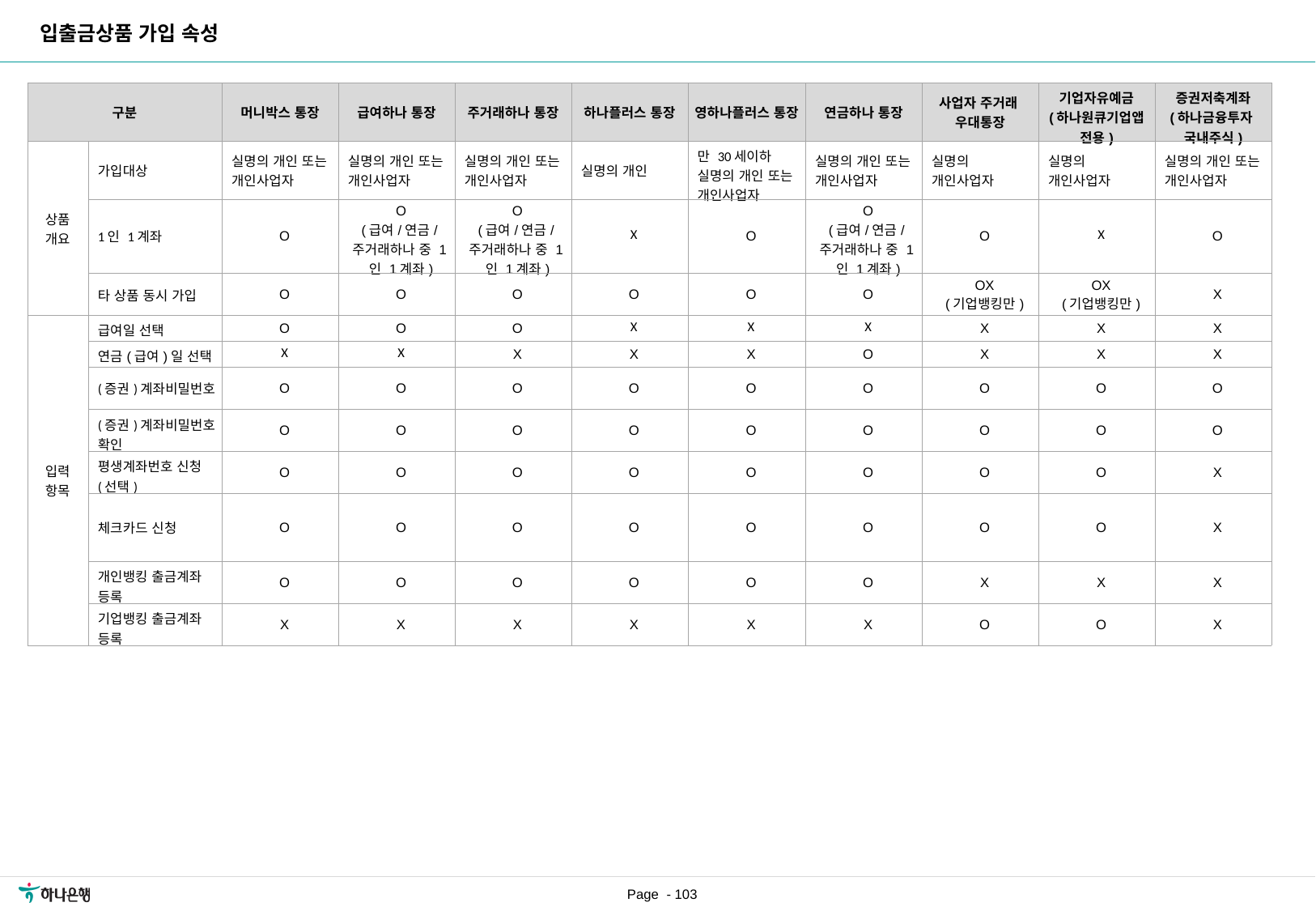

입출금상품 가입 속성
| 구분 |  | 머니박스 통장 | 급여하나 통장 | 주거래하나 통장 | 하나플러스 통장 | 영하나플러스 통장 | 연금하나 통장 | 사업자 주거래 우대통장 | 기업자유예금 (하나원큐기업앱 전용) | 증권저축계좌 (하나금융투자 국내주식) |
| --- | --- | --- | --- | --- | --- | --- | --- | --- | --- | --- |
| 상품 개요 | 가입대상 | 실명의 개인 또는 개인사업자 | 실명의 개인 또는 개인사업자 | 실명의 개인 또는 개인사업자 | 실명의 개인 | 만 30세이하 실명의 개인 또는 개인사업자 | 실명의 개인 또는 개인사업자 | 실명의 개인사업자 | 실명의 개인사업자 | 실명의 개인 또는 개인사업자 |
|  | 1인 1계좌 | O | O (급여/연금/주거래하나 중 1인 1계좌) | O (급여/연금/주거래하나 중 1인 1계좌) | X | O | O (급여/연금/주거래하나 중 1인 1계좌) | O | X | O |
|  | 타 상품 동시 가입 | O | O | O | O | O | O | OX (기업뱅킹만) | OX (기업뱅킹만) | X |
| 입력 항목 | 급여일 선택 | O | O | O | X | X | X | X | X | X |
|  | 연금(급여)일 선택 | X | X | X | X | X | O | X | X | X |
|  | (증권)계좌비밀번호 | O | O | O | O | O | O | O | O | O |
|  | (증권)계좌비밀번호 확인 | O | O | O | O | O | O | O | O | O |
|  | 평생계좌번호 신청(선택) | O | O | O | O | O | O | O | O | X |
|  | 체크카드 신청 | O | O | O | O | O | O | O | O | X |
|  | 개인뱅킹 출금계좌 등록 | O | O | O | O | O | O | X | X | X |
|  | 기업뱅킹 출금계좌 등록 | X | X | X | X | X | X | O | O | X |